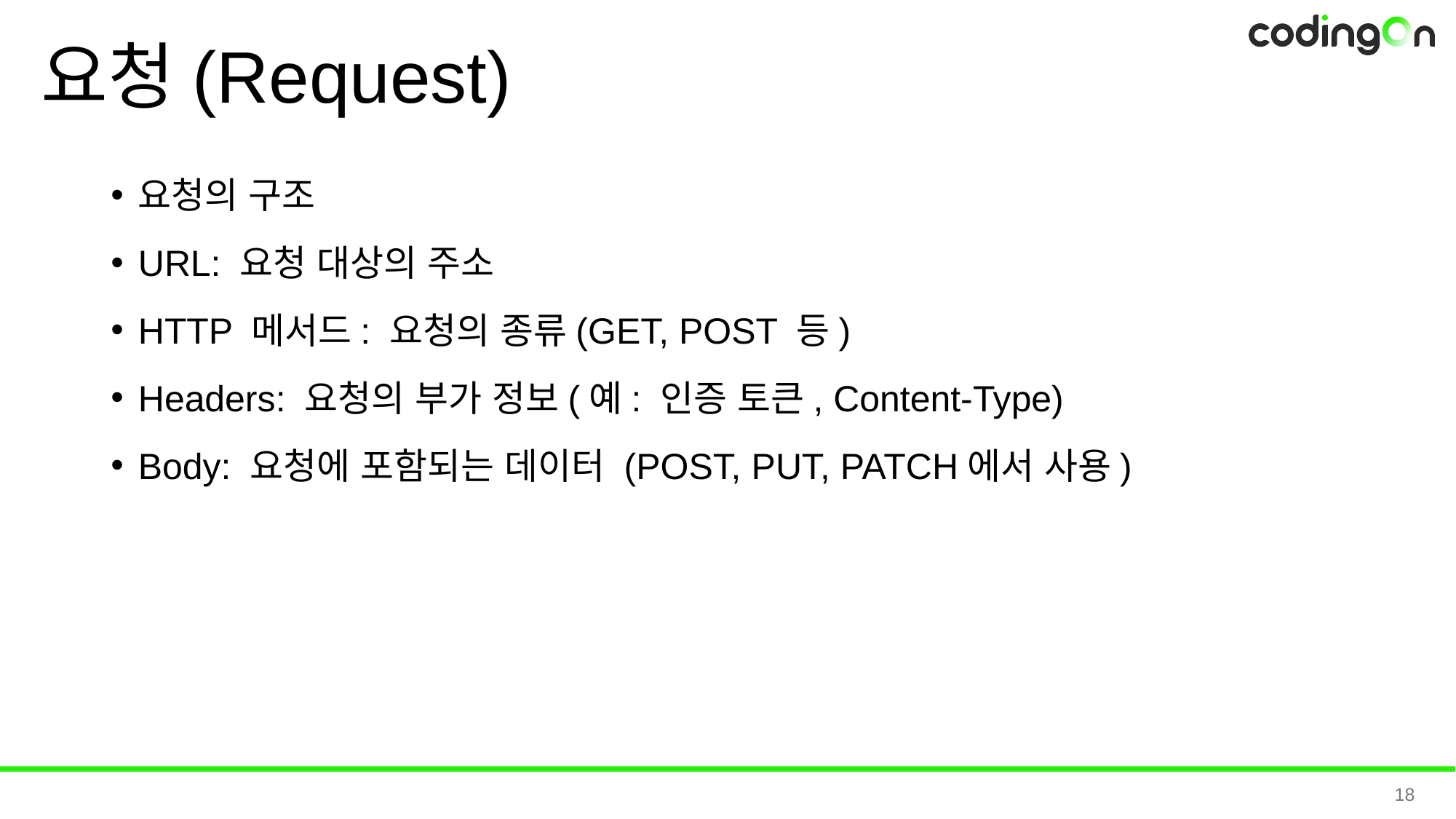

# 요청(Request)
요청의 구조
URL: 요청 대상의 주소
HTTP 메서드: 요청의 종류(GET, POST 등)
Headers: 요청의 부가 정보(예: 인증 토큰, Content-Type)
Body: 요청에 포함되는 데이터 (POST, PUT, PATCH에서 사용)

18